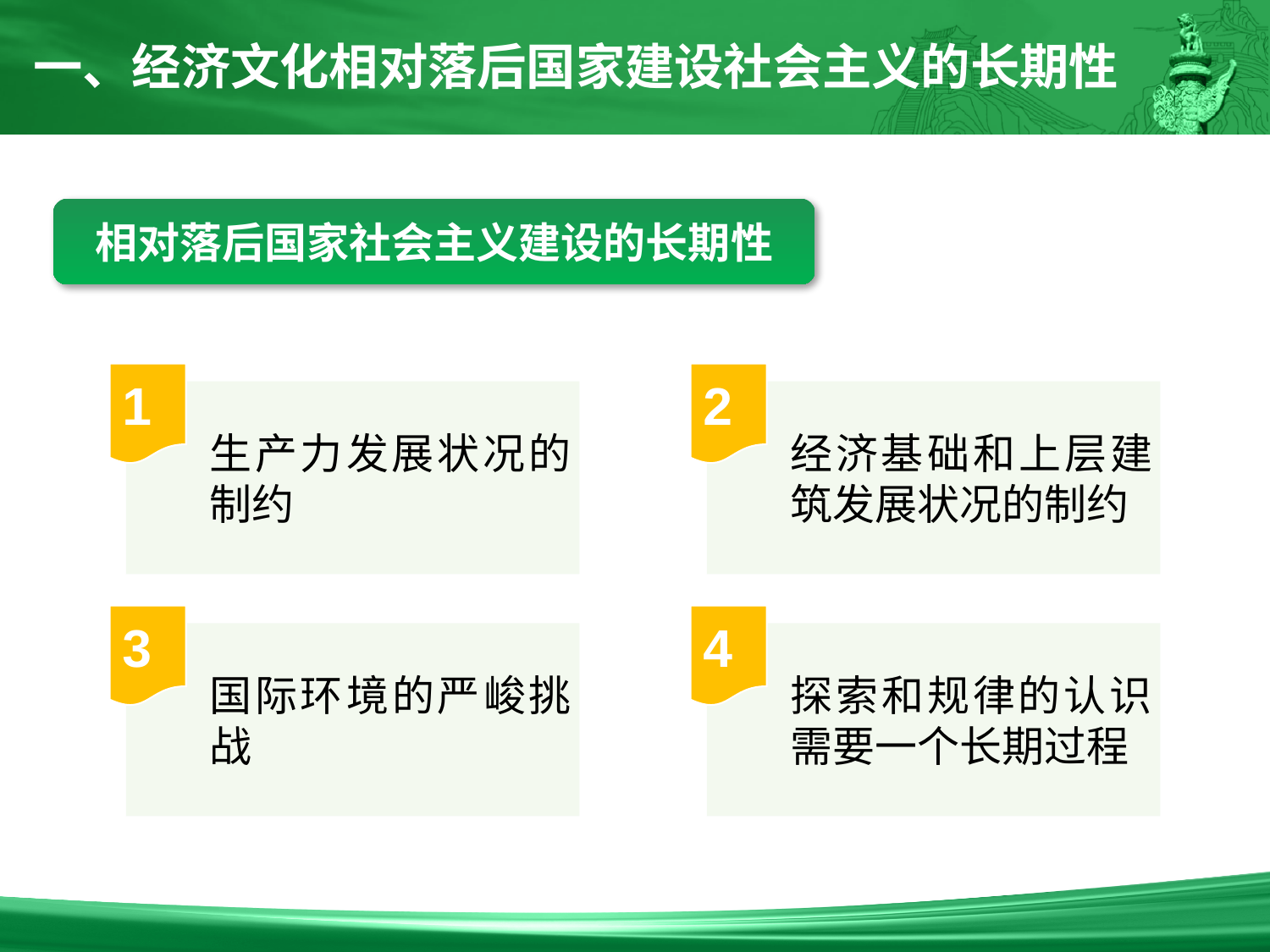

一、经济文化相对落后国家建设社会主义的长期性
相对落后国家社会主义建设的长期性
1
2
生产力发展状况的制约
经济基础和上层建筑发展状况的制约
3
4
国际环境的严峻挑战
探索和规律的认识需要一个长期过程